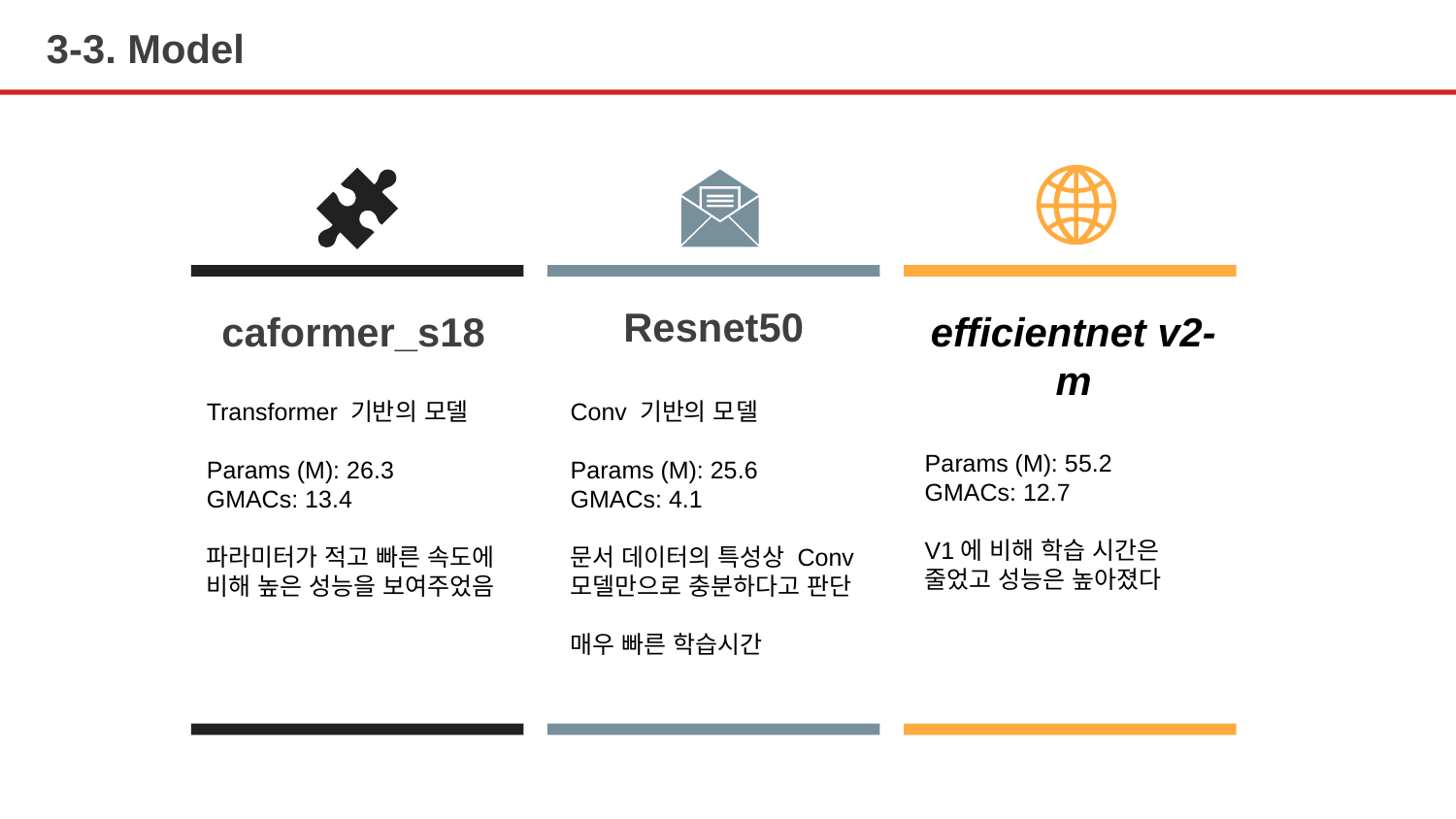

# 3-3. Model

caformer_s18

Resnet50
Conv 기반의 모델

Params (M): 25.6
GMACs: 4.1

문서 데이터의 특성상 Conv 모델만으로 충분하다고 판단

매우 빠른 학습시간

efficientnet v2-m
Params (M): 55.2
GMACs: 12.7

V1에 비해 학습 시간은 줄었고 성능은 높아졌다

Transformer 기반의 모델

Params (M): 26.3
GMACs: 13.4

파라미터가 적고 빠른 속도에 비해 높은 성능을 보여주었음